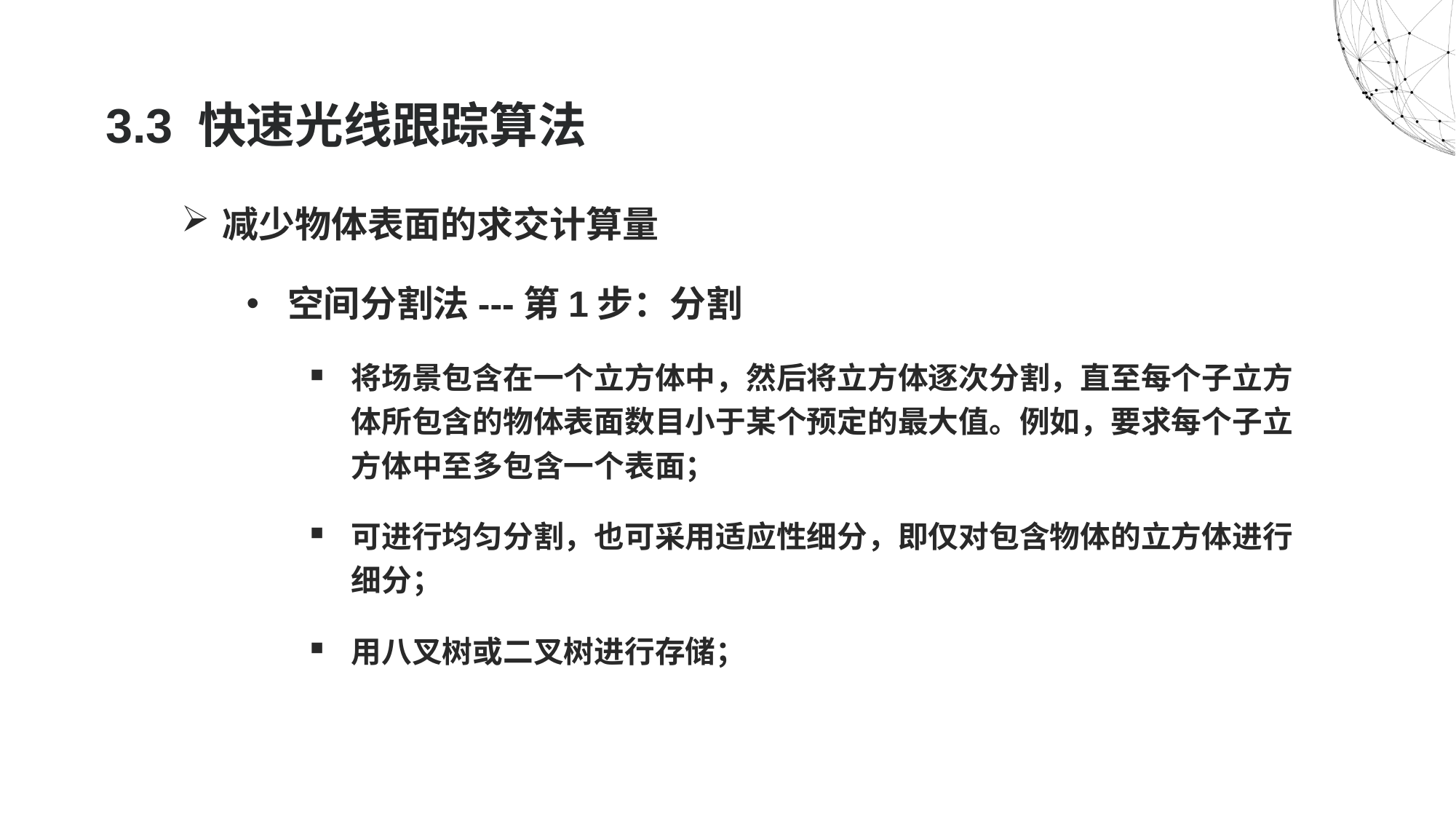

# 3.3 快速光线跟踪算法
减少物体表面的求交计算量
空间分割法---第1步：分割
将场景包含在一个立方体中，然后将立方体逐次分割，直至每个子立方体所包含的物体表面数目小于某个预定的最大值。例如，要求每个子立方体中至多包含一个表面；
可进行均匀分割，也可采用适应性细分，即仅对包含物体的立方体进行细分；
用八叉树或二叉树进行存储；